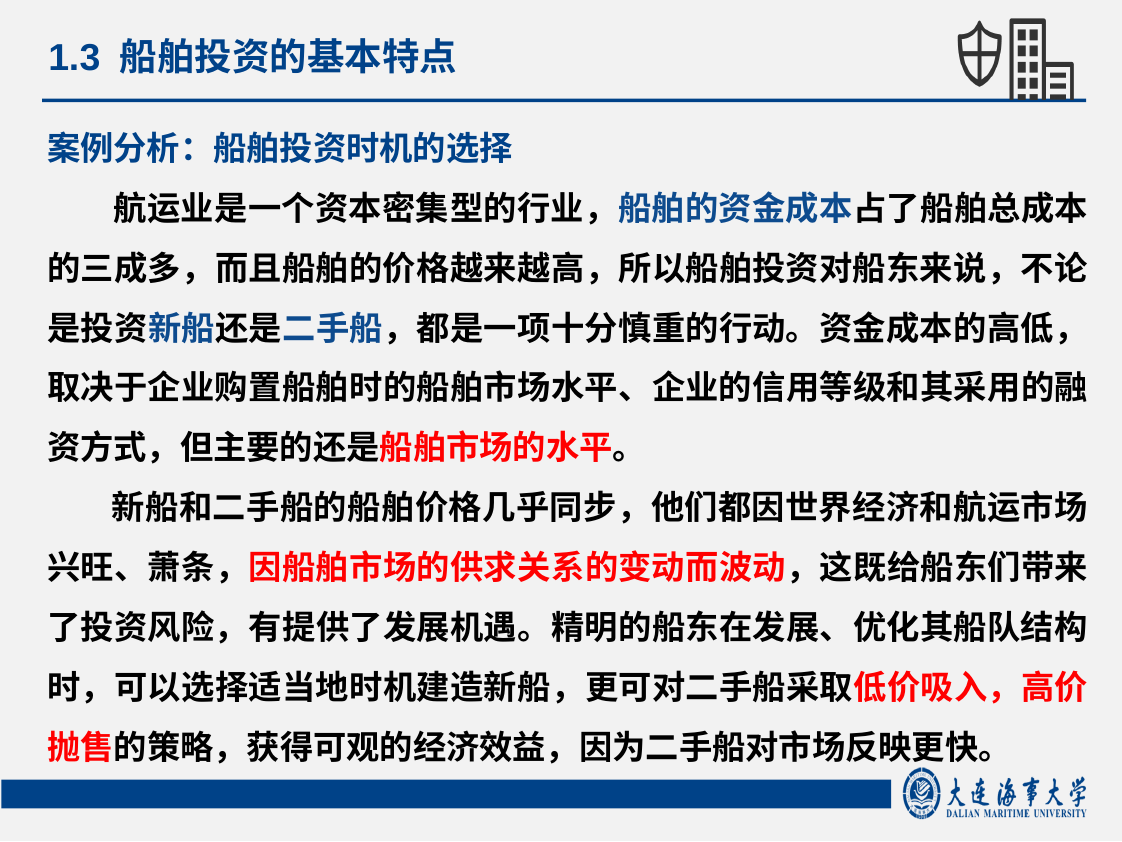

1.3 船舶投资的基本特点
案例分析：船舶投资时机的选择
航运业是一个资本密集型的行业，船舶的资金成本占了船舶总成本的三成多，而且船舶的价格越来越高，所以船舶投资对船东来说，不论是投资新船还是二手船，都是一项十分慎重的行动。资金成本的高低，取决于企业购置船舶时的船舶市场水平、企业的信用等级和其采用的融资方式，但主要的还是船舶市场的水平。
       新船和二手船的船舶价格几乎同步，他们都因世界经济和航运市场兴旺、萧条，因船舶市场的供求关系的变动而波动，这既给船东们带来了投资风险，有提供了发展机遇。精明的船东在发展、优化其船队结构时，可以选择适当地时机建造新船，更可对二手船采取低价吸入，高价抛售的策略，获得可观的经济效益，因为二手船对市场反映更快。